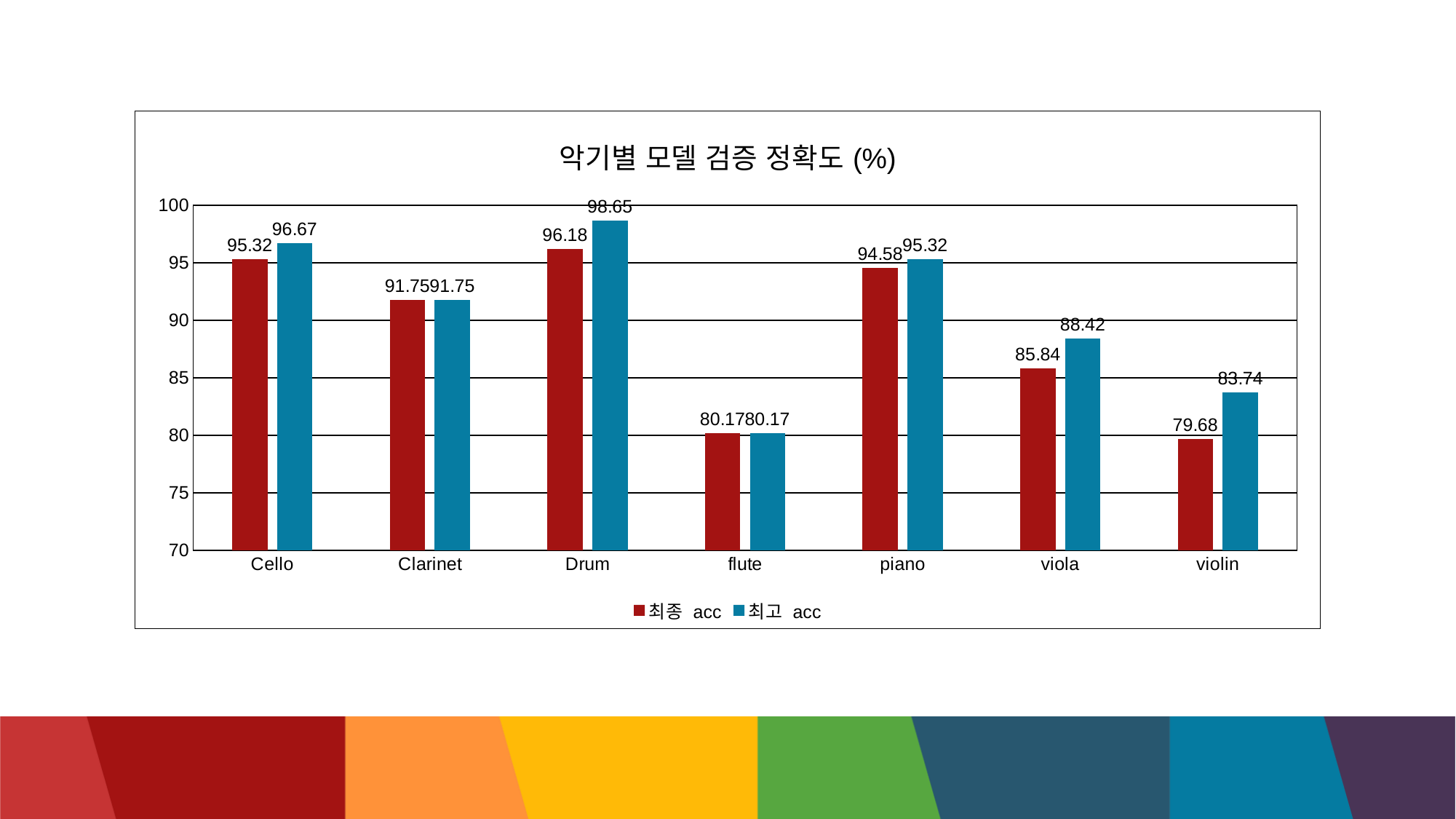

### Chart: 악기별 모델 검증 정확도(%)

| Category | 최종 acc | 최고 acc |
|---|---|---|
| Cello | 95.32 | 96.67 |
| Clarinet | 91.75 | 91.75 |
| Drum | 96.18 | 98.65 |
| flute | 80.17 | 80.17 |
| piano | 94.58 | 95.32 |
| viola | 85.84 | 88.42 |
| violin | 79.68 | 83.74 |